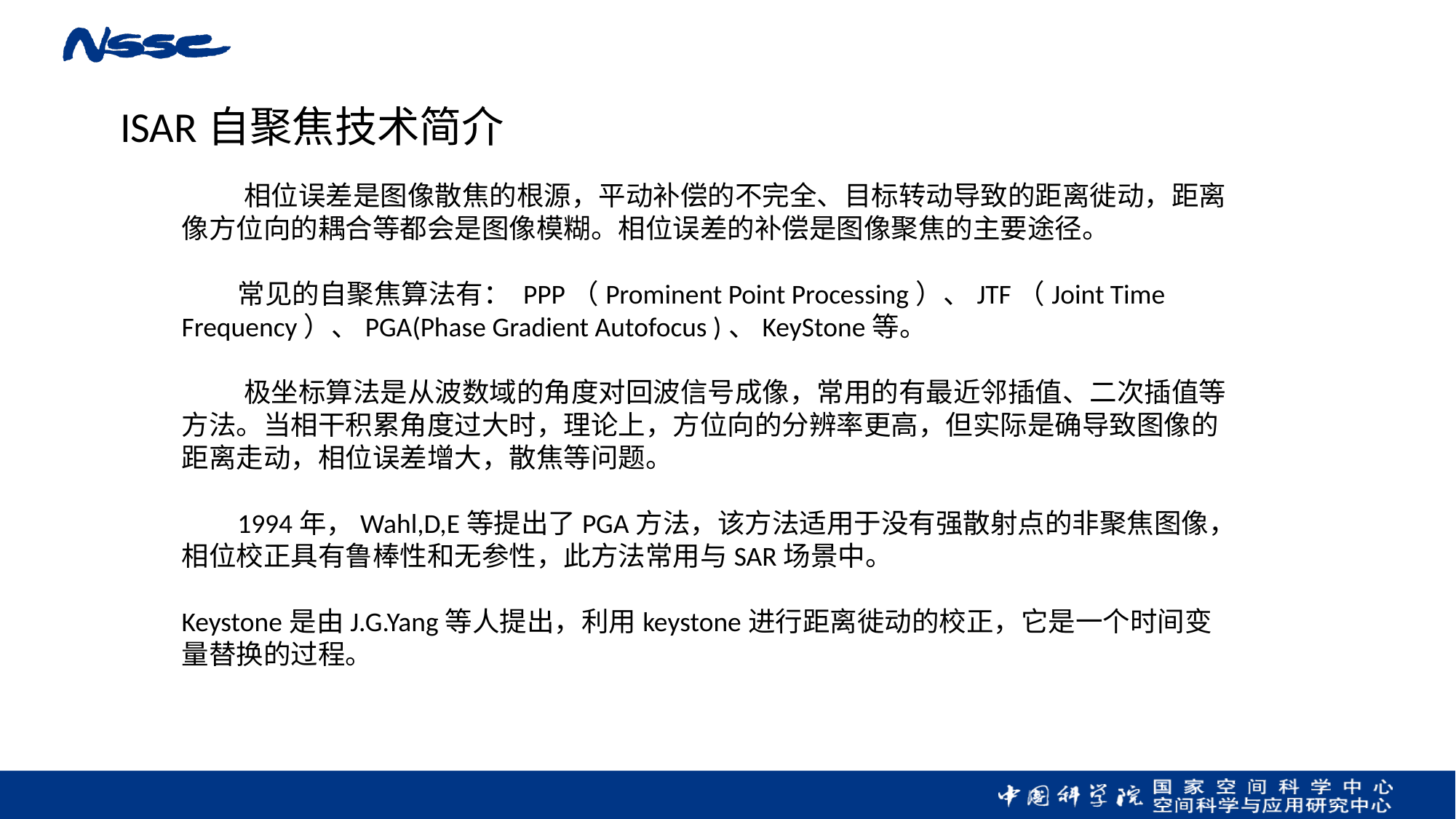

# ISAR自聚焦技术简介
         相位误差是图像散焦的根源，平动补偿的不完全、目标转动导致的距离徙动，距离像方位向的耦合等都会是图像模糊。相位误差的补偿是图像聚焦的主要途径。

        常见的自聚焦算法有： PPP（Prominent Point Processing）、JTF（Joint Time Frequency）、PGA(Phase Gradient Autofocus )、KeyStone等。

         极坐标算法是从波数域的角度对回波信号成像，常用的有最近邻插值、二次插值等方法。当相干积累角度过大时，理论上，方位向的分辨率更高，但实际是确导致图像的距离走动，相位误差增大，散焦等问题。

         1994年，Wahl,D,E等提出了PGA方法，该方法适用于没有强散射点的非聚焦图像，相位校正具有鲁棒性和无参性，此方法常用与SAR场景中。

Keystone是由J.G.Yang等人提出，利用keystone进行距离徙动的校正，它是一个时间变量替换的过程。